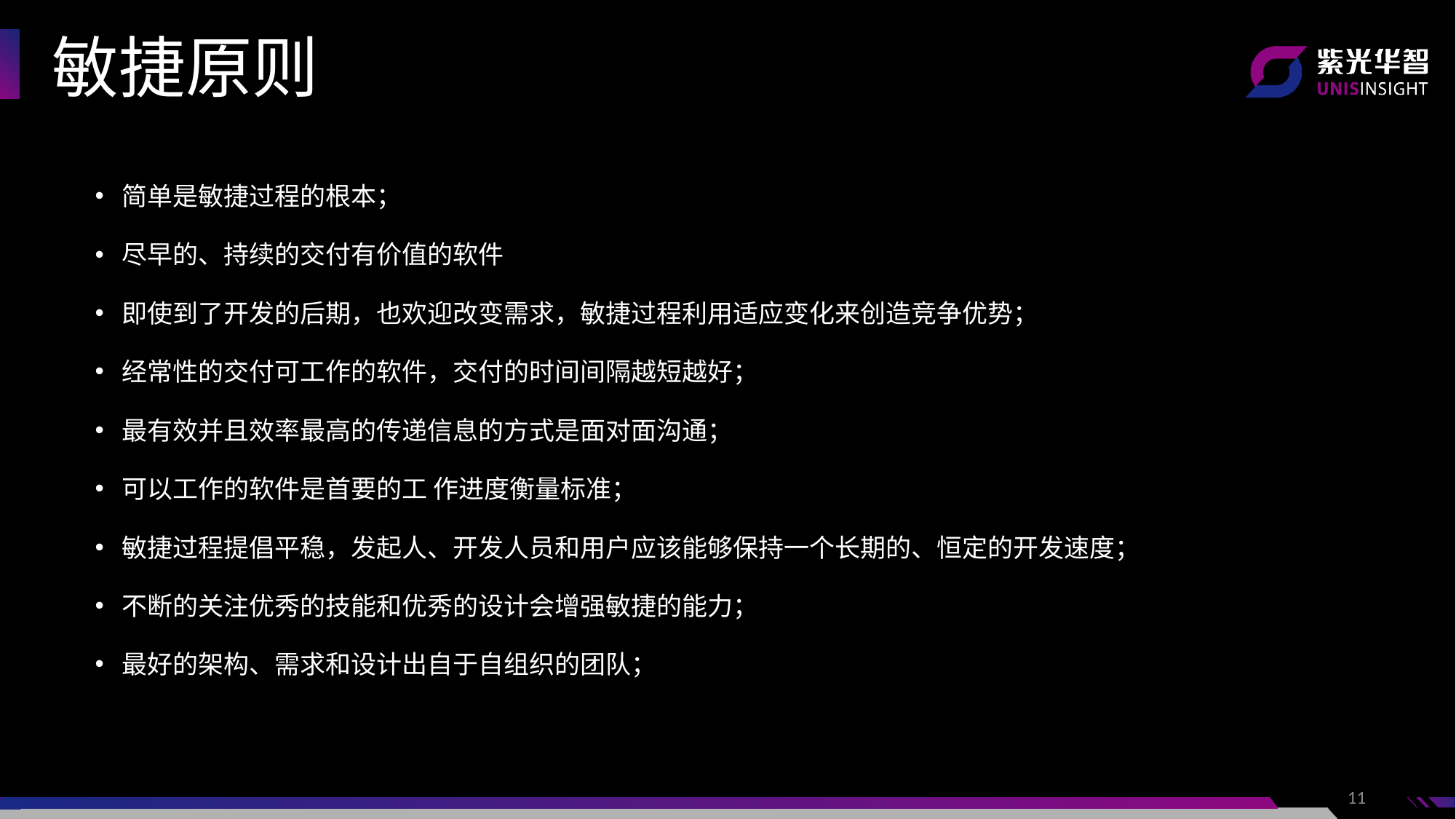

敏捷原则
简单是敏捷过程的根本；
尽早的、持续的交付有价值的软件
即使到了开发的后期，也欢迎改变需求，敏捷过程利用适应变化来创造竞争优势；
经常性的交付可工作的软件，交付的时间间隔越短越好；
最有效并且效率最高的传递信息的方式是面对面沟通；
可以工作的软件是首要的工 作进度衡量标准；
敏捷过程提倡平稳，发起人、开发人员和用户应该能够保持一个长期的、恒定的开发速度；
不断的关注优秀的技能和优秀的设计会增强敏捷的能力；
最好的架构、需求和设计出自于自组织的团队；